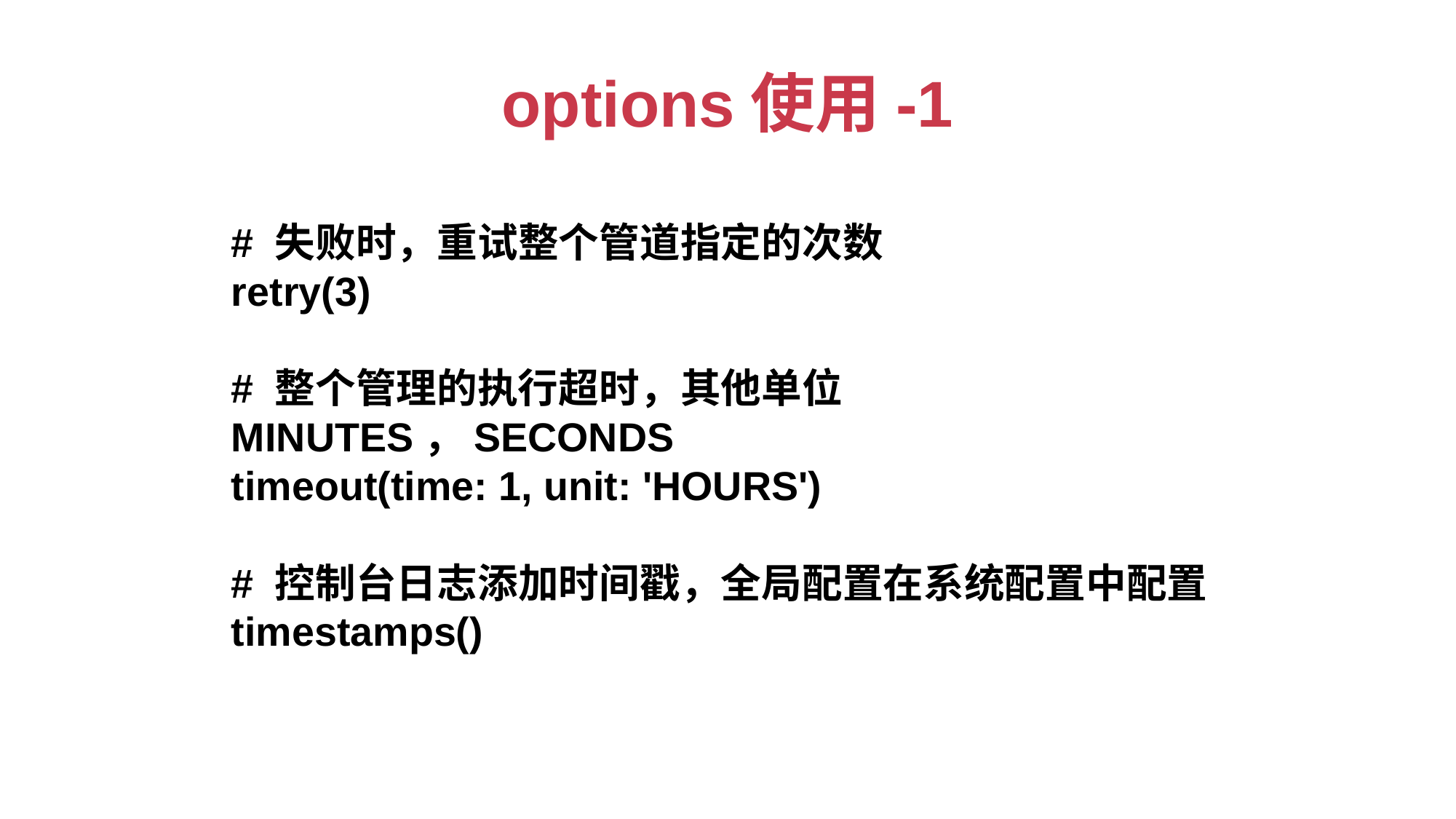

# options使用-1
# 失败时，重试整个管道指定的次数
retry(3)

# 整个管理的执行超时，其他单位MINUTES，SECONDS
timeout(time: 1, unit: 'HOURS')

# 控制台日志添加时间戳，全局配置在系统配置中配置
timestamps()